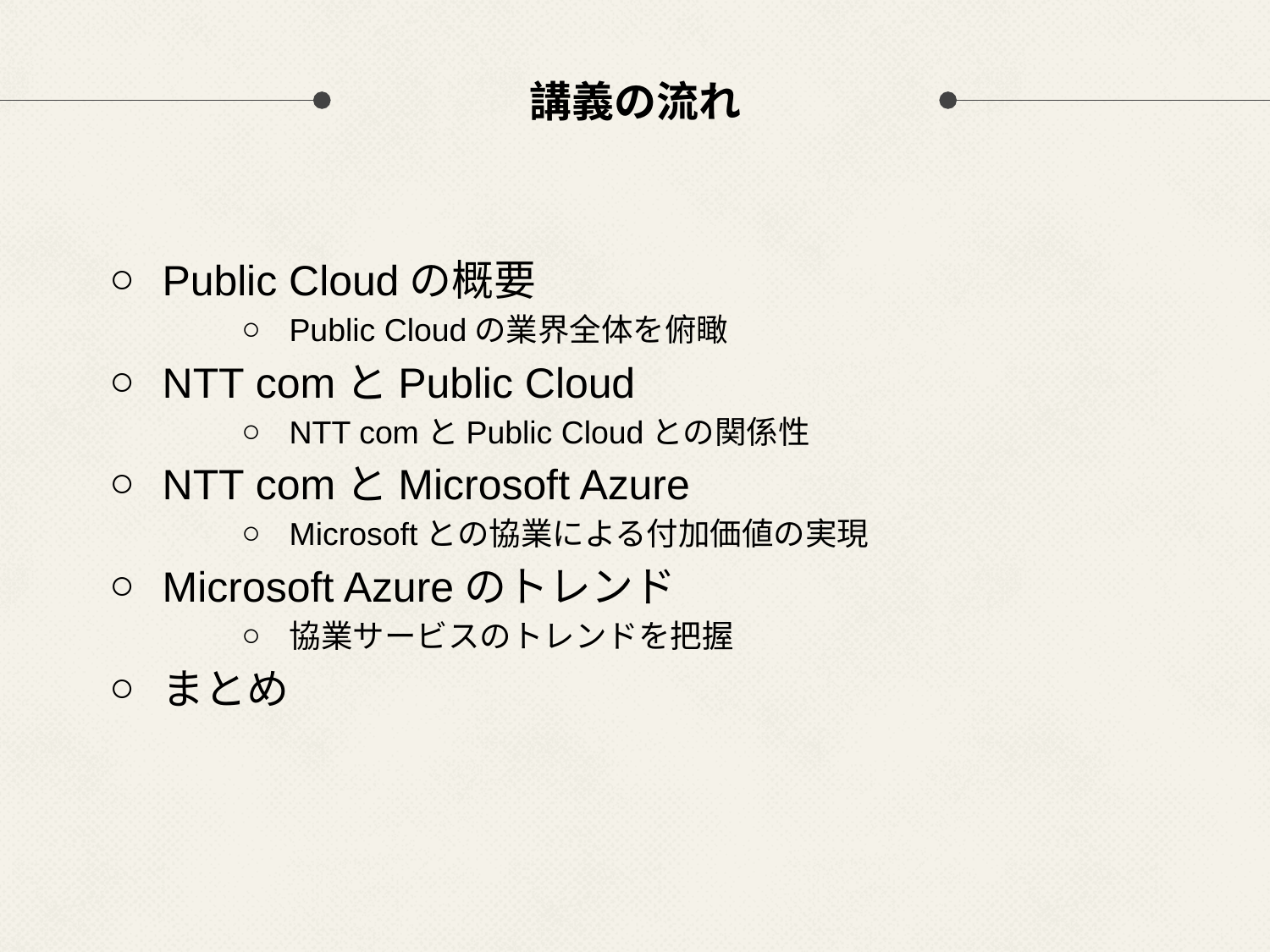

# 講義の流れ
Public Cloudの概要
Public Cloudの業界全体を俯瞰
NTT comとPublic Cloud
NTT comとPublic Cloudとの関係性
NTT comとMicrosoft Azure
Microsoftとの協業による付加価値の実現
Microsoft Azureのトレンド
協業サービスのトレンドを把握
まとめ